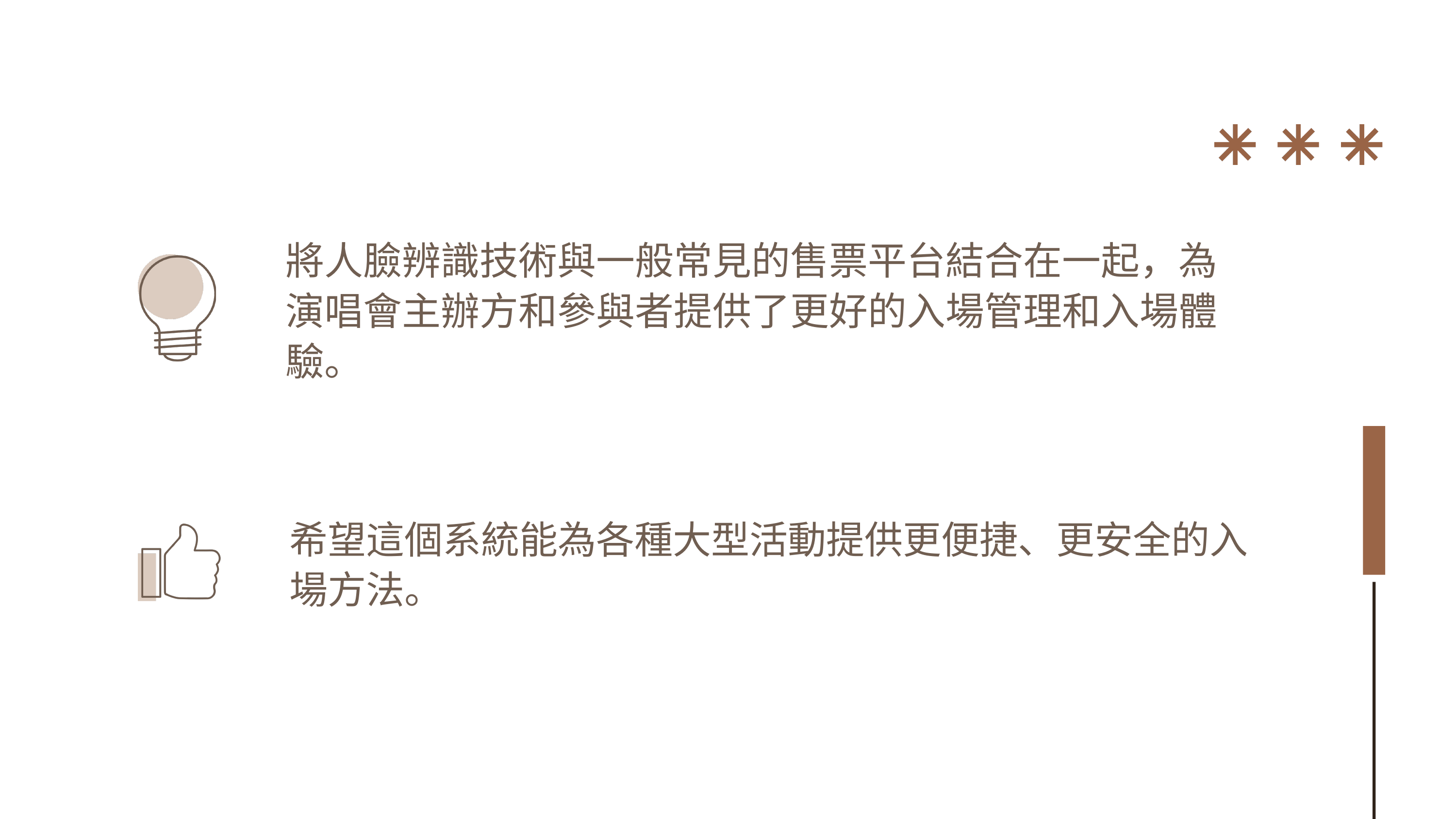

將人臉辨識技術與一般常見的售票平台結合在一起，為演唱會主辦方和參與者提供了更好的入場管理和入場體驗。

希望這個系統能為各種大型活動提供更便捷、更安全的入場方法。